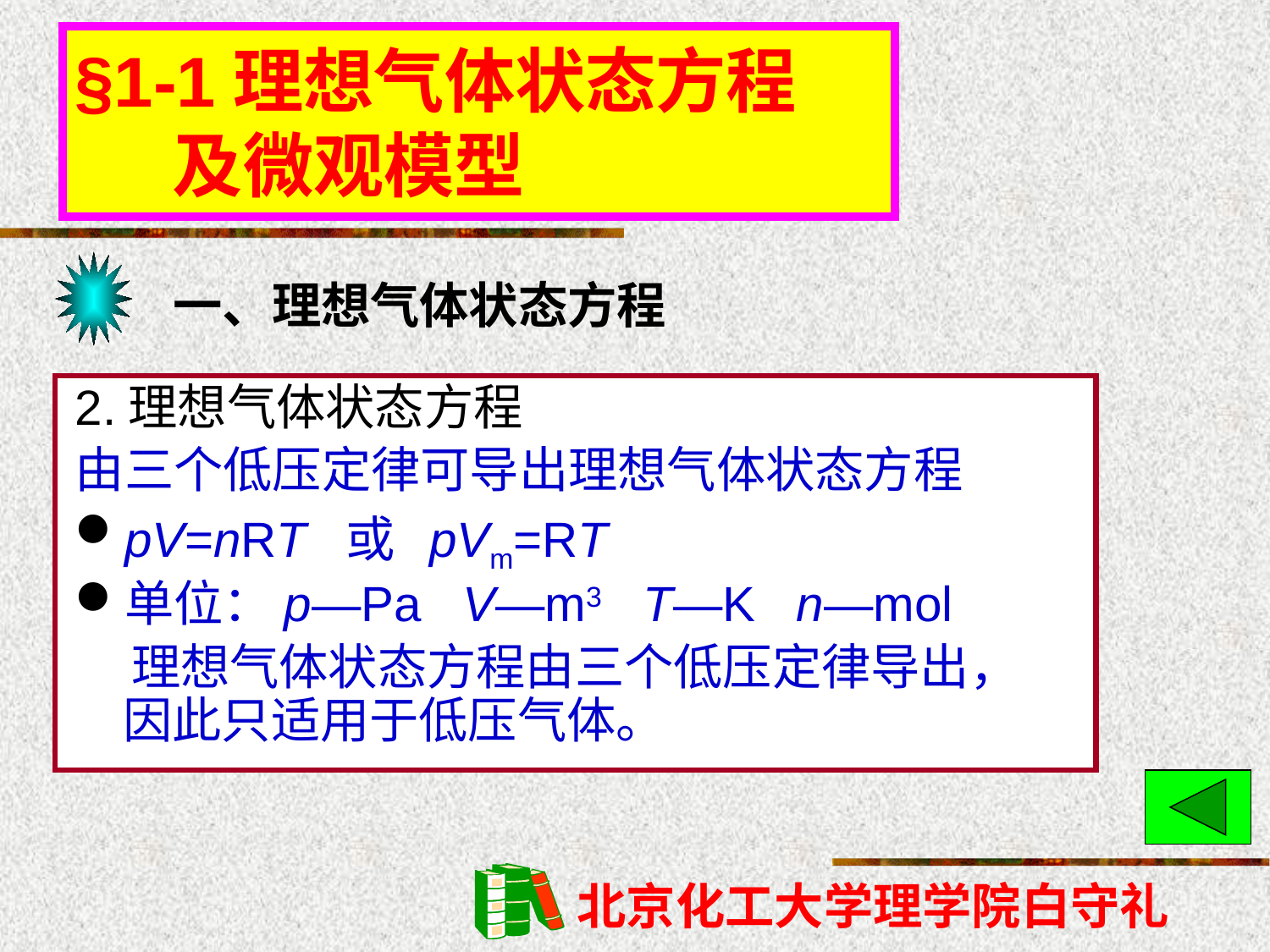

§1-1理想气体状态方程
     及微观模型

一、理想气体状态方程

2.理想气体状态方程
由三个低压定律可导出理想气体状态方程
pV=nRT  或  pVm=RT
单位：p—Pa   V—m3   T—K   n—mol
    理想气体状态方程由三个低压定律导出，因此只适用于低压气体。